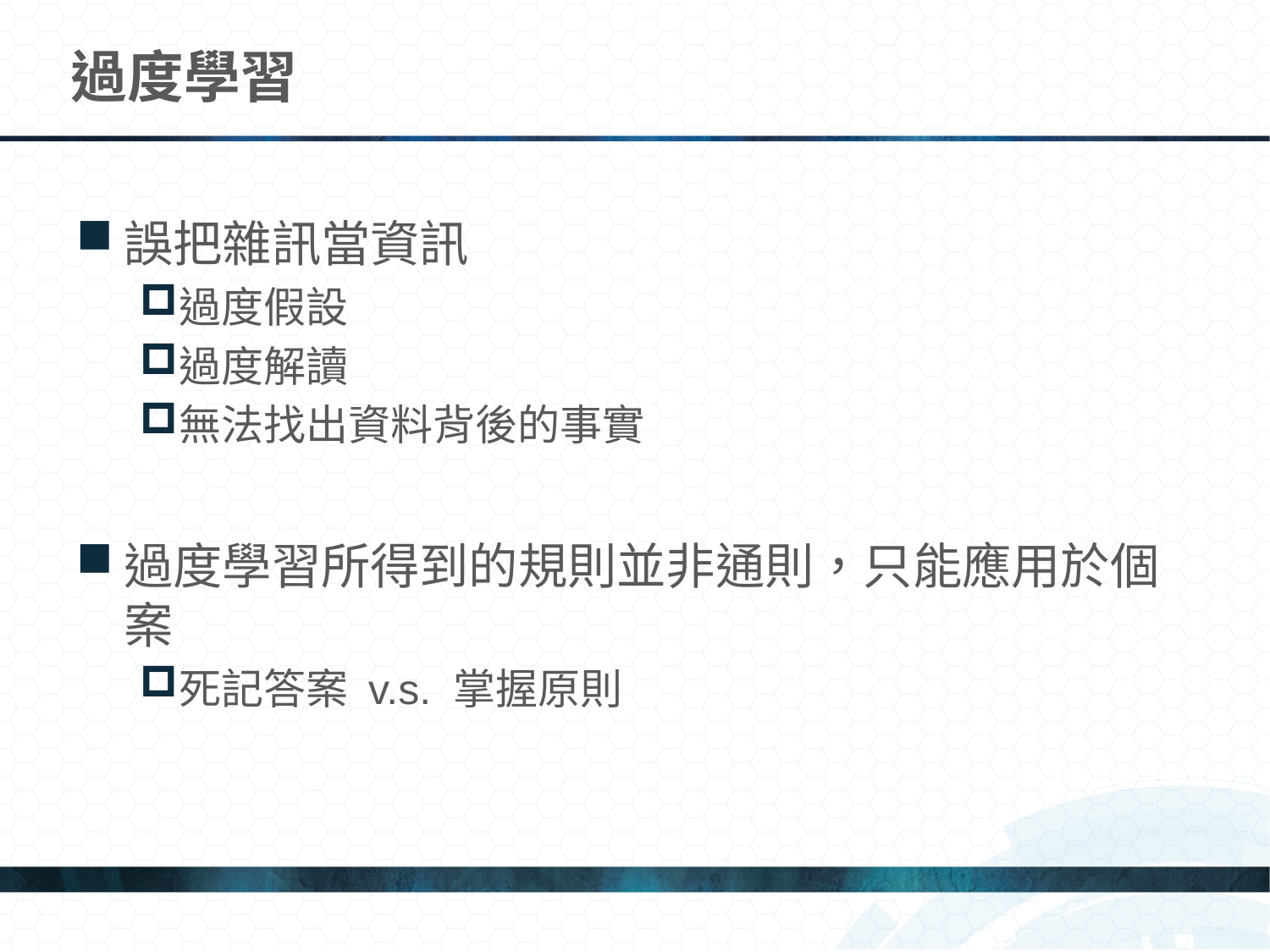

# 過度學習
誤把雜訊當資訊
過度假設
過度解讀
無法找出資料背後的事實

過度學習所得到的規則並非通則，只能應用於個案
死記答案 v.s. 掌握原則